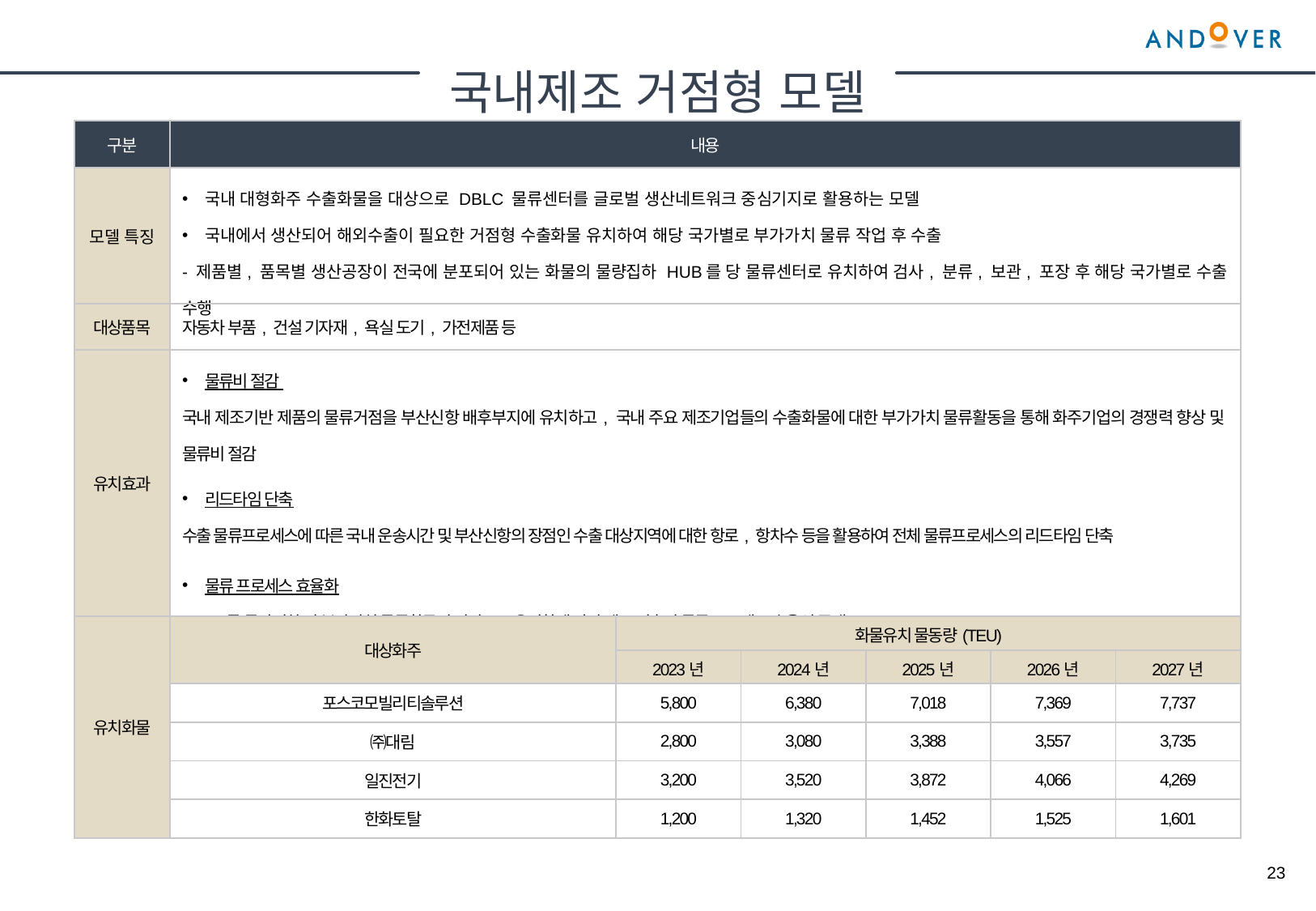

국내제조 거점형 모델
| 구분 | 내용 |  |  |  |  |  |
| --- | --- | --- | --- | --- | --- | --- |
| 모델 특징 | 국내 대형화주 수출화물을 대상으로 DBLC 물류센터를 글로벌 생산네트워크 중심기지로 활용하는 모델 국내에서 생산되어 해외수출이 필요한 거점형 수출화물 유치하여 해당 국가별로 부가가치 물류 작업 후 수출 - 제품별, 품목별 생산공장이 전국에 분포되어 있는 화물의 물량집하 HUB를 당 물류센터로 유치하여 검사, 분류, 보관, 포장 후 해당 국가별로 수출 수행 |  |  |  |  |  |
| 대상품목 | 자동차 부품, 건설 기자재, 욕실 도기, 가전제품 등 |  |  |  |  |  |
| 유치효과 | 물류비 절감 국내 제조기반 제품의 물류거점을 부산신항 배후부지에 유치하고, 국내 주요 제조기업들의 수출화물에 대한 부가가치 물류활동을 통해 화주기업의 경쟁력 향상 및 물류비 절감 리드타임 단축 수출 물류프로세스에 따른 국내 운송시간 및 부산신항의 장점인 수출 대상지역에 대한 항로, 항차수 등을 활용하여 전체 물류프로세스의 리드타임 단축 물류 프로세스 효율화 DBLC를 물량집하 및 부가가치 물류활동의 거점으로 운영함에 따라 제조 이후의 물류 프로세스 효율성 증대 |  |  |  |  |  |
| 유치화물 | 대상화주 | 화물유치 물동량(TEU) |  |  |  |  |
|  |  | 2023년 | 2024년 | 2025년 | 2026년 | 2027년 |
|  | 포스코모빌리티솔루션 | 5,800 | 6,380 | 7,018 | 7,369 | 7,737 |
|  | ㈜대림 | 2,800 | 3,080 | 3,388 | 3,557 | 3,735 |
|  | 일진전기 | 3,200 | 3,520 | 3,872 | 4,066 | 4,269 |
|  | 한화토탈 | 1,200 | 1,320 | 1,452 | 1,525 | 1,601 |

23